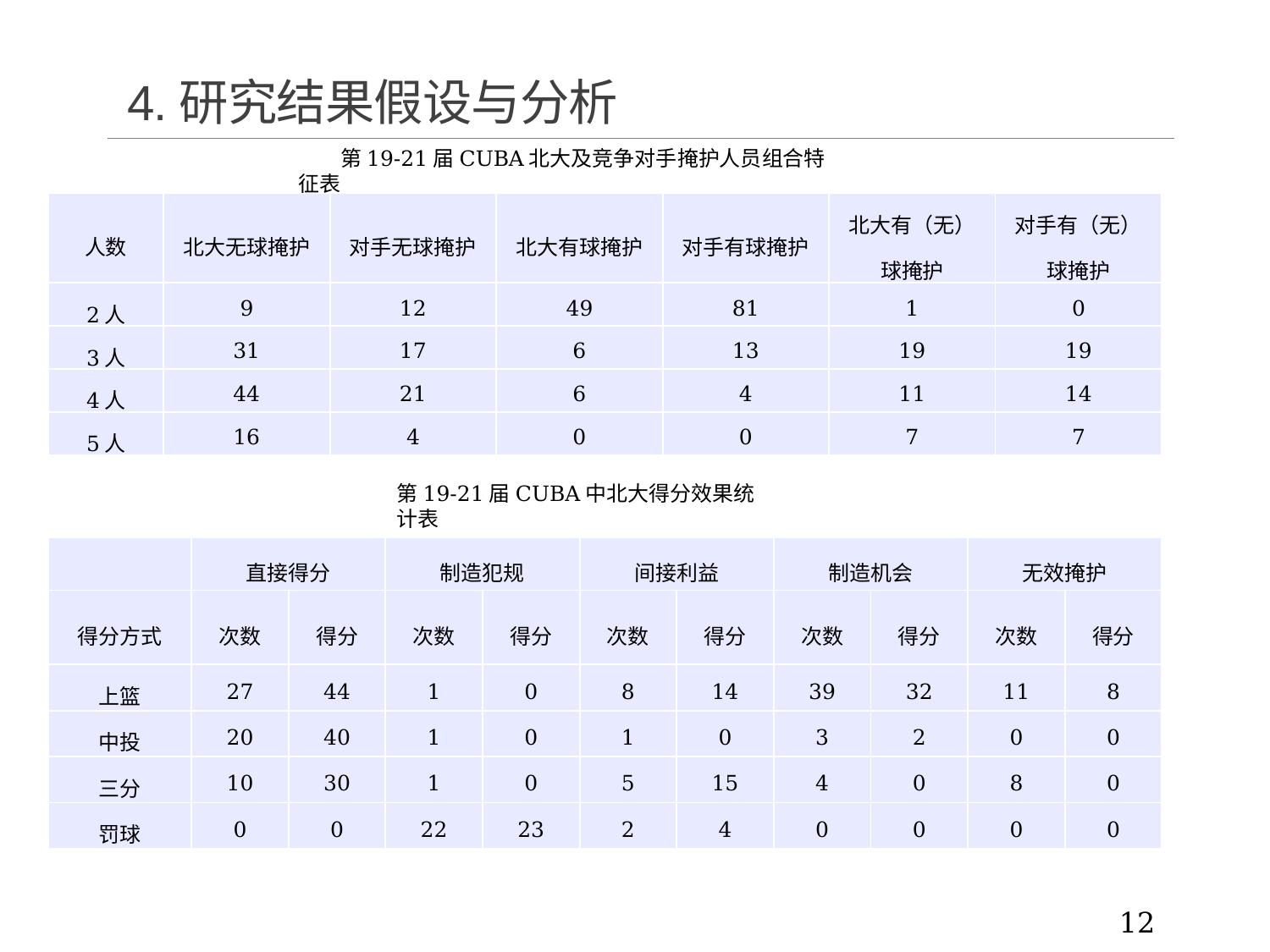

# 4.研究结果假设与分析
第19-21届CUBA北大及竞争对手掩护人员组合特征表

| 人数 | 北大无球掩护 | 对手无球掩护 | 北大有球掩护 | 对手有球掩护 | 北大有（无）球掩护 | 对手有（无）球掩护 |
| --- | --- | --- | --- | --- | --- | --- |
| 2人 | 9 | 12 | 49 | 81 | 1 | 0 |
| 3人 | 31 | 17 | 6 | 13 | 19 | 19 |
| 4人 | 44 | 21 | 6 | 4 | 11 | 14 |
| 5人 | 16 | 4 | 0 | 0 | 7 | 7 |
第19-21届CUBA中北大得分效果统计表

|  | 直接得分 |  | 制造犯规 |  | 间接利益 |  | 制造机会 |  | 无效掩护 |  |
| --- | --- | --- | --- | --- | --- | --- | --- | --- | --- | --- |
| 得分方式 | 次数 | 得分 | 次数 | 得分 | 次数 | 得分 | 次数 | 得分 | 次数 | 得分 |
| 上篮 | 27 | 44 | 1 | 0 | 8 | 14 | 39 | 32 | 11 | 8 |
| 中投 | 20 | 40 | 1 | 0 | 1 | 0 | 3 | 2 | 0 | 0 |
| 三分 | 10 | 30 | 1 | 0 | 5 | 15 | 4 | 0 | 8 | 0 |
| 罚球 | 0 | 0 | 22 | 23 | 2 | 4 | 0 | 0 | 0 | 0 |

12